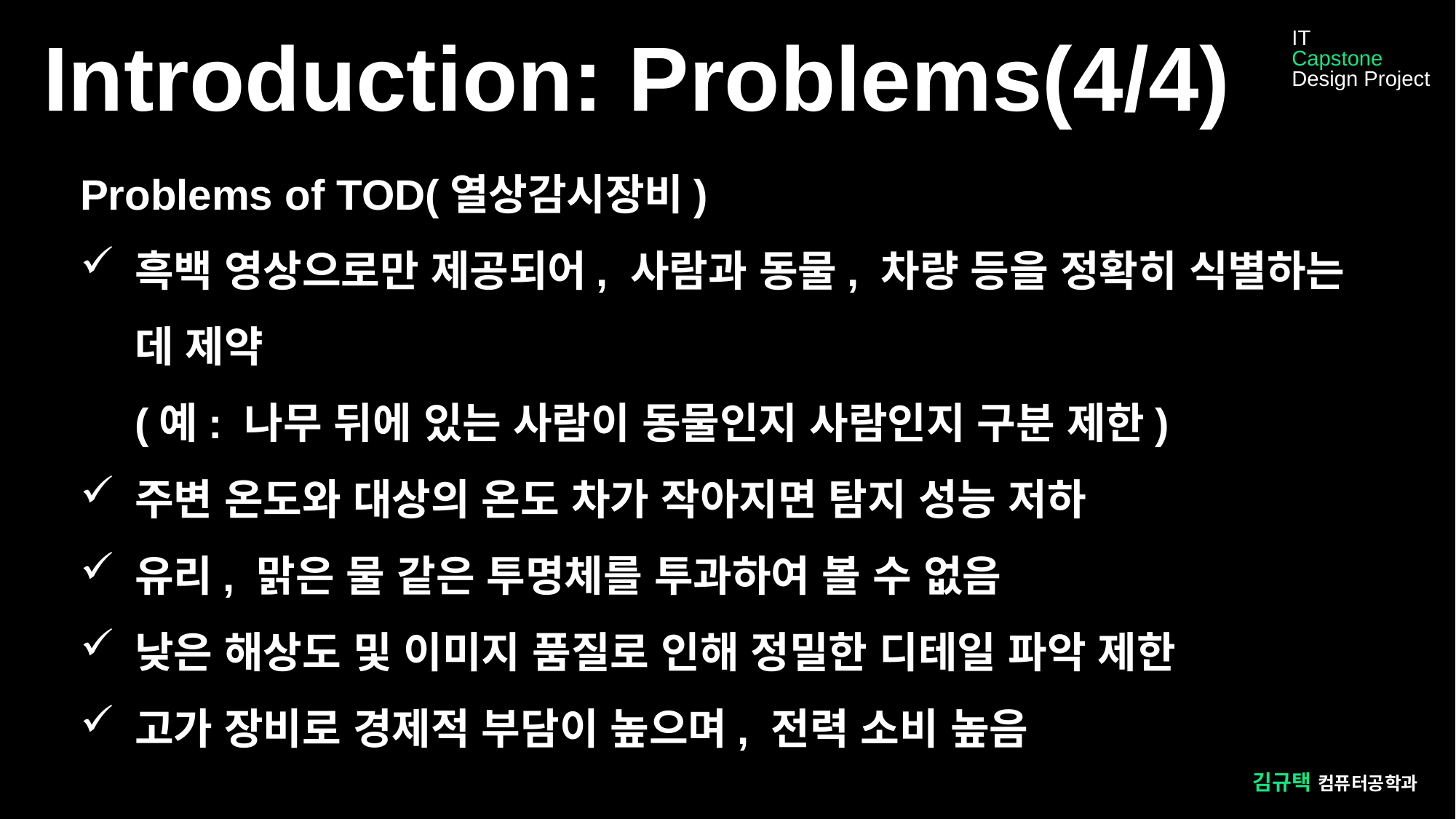

IT
Capstone
Design Project
Introduction: Problems(4/4)
Problems of TOD(열상감시장비)
흑백 영상으로만 제공되어, 사람과 동물, 차량 등을 정확히 식별하는 데 제약
(예: 나무 뒤에 있는 사람이 동물인지 사람인지 구분 제한)
주변 온도와 대상의 온도 차가 작아지면 탐지 성능 저하
유리, 맑은 물 같은 투명체를 투과하여 볼 수 없음
낮은 해상도 및 이미지 품질로 인해 정밀한 디테일 파악 제한
고가 장비로 경제적 부담이 높으며, 전력 소비 높음
김규택 컴퓨터공학과